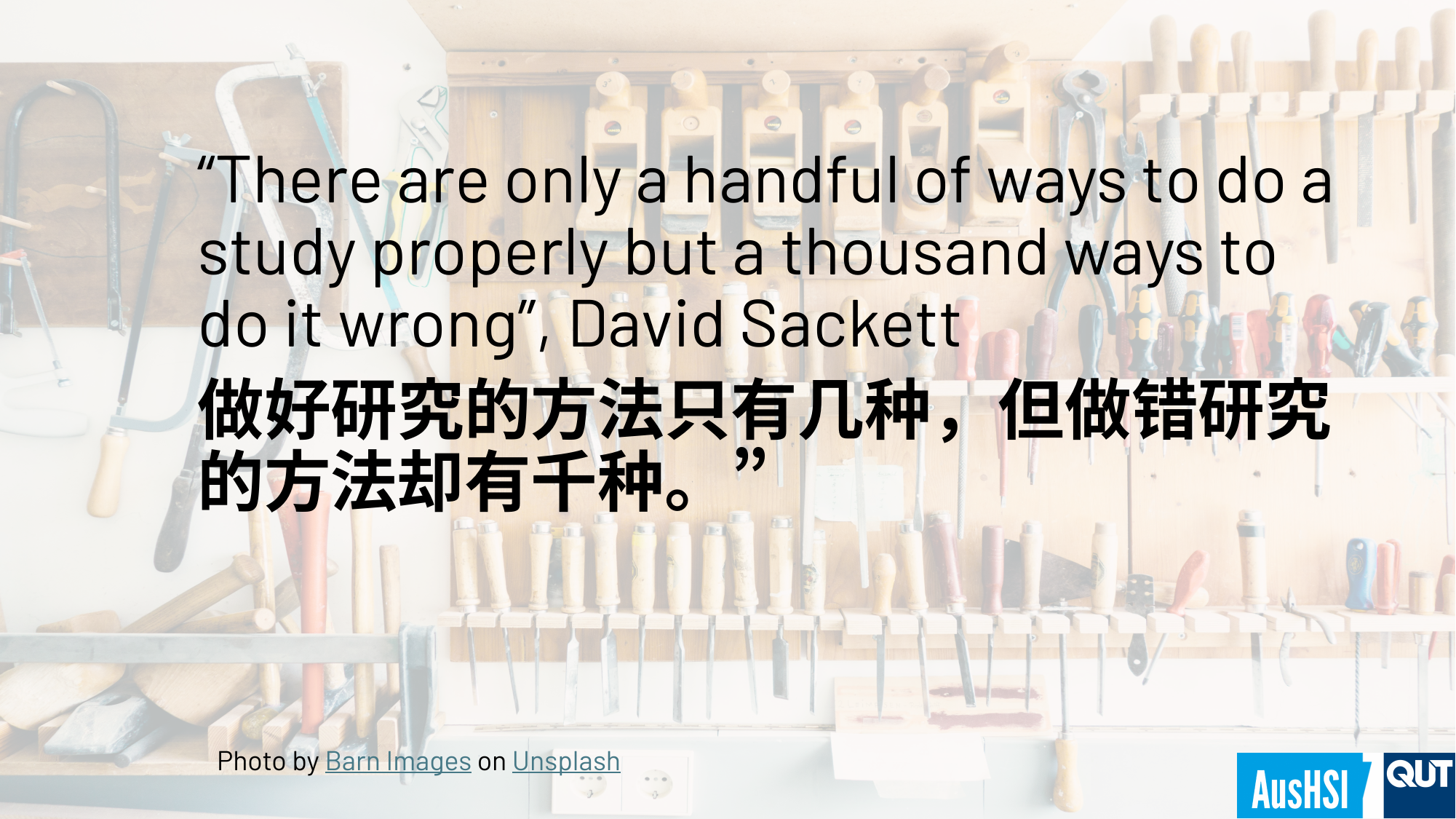

“There are only a handful of ways to do a study properly but a thousand ways to do it wrong”, David Sackett
做好研究的方法只有几种，但做错研究的方法却有千种。”
Photo by Barn Images on Unsplash